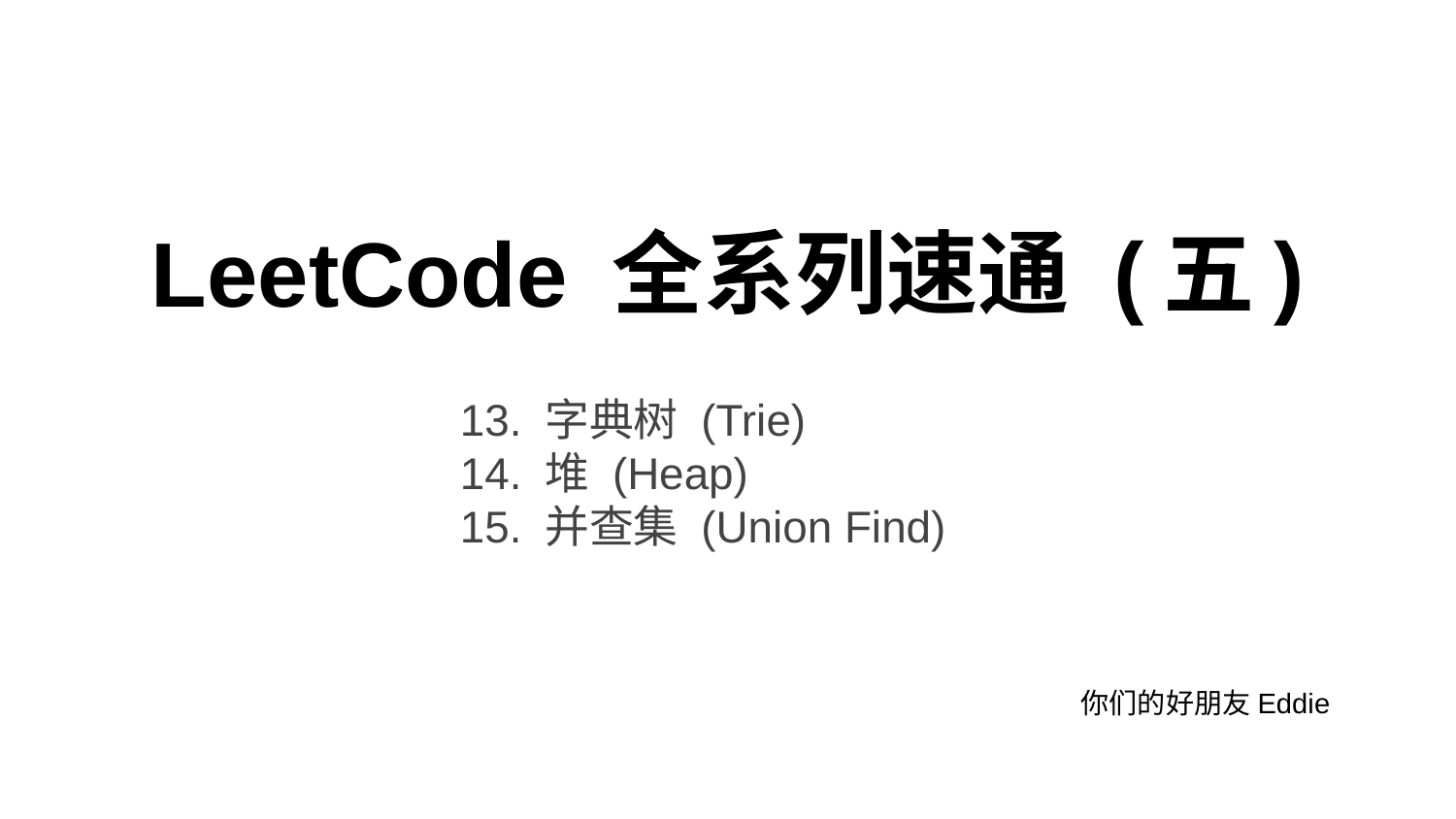

# LeetCode 全系列速通 (五)
13. 字典树 (Trie)
14. 堆 (Heap)
15. 并查集 (Union Find)
你们的好朋友Eddie